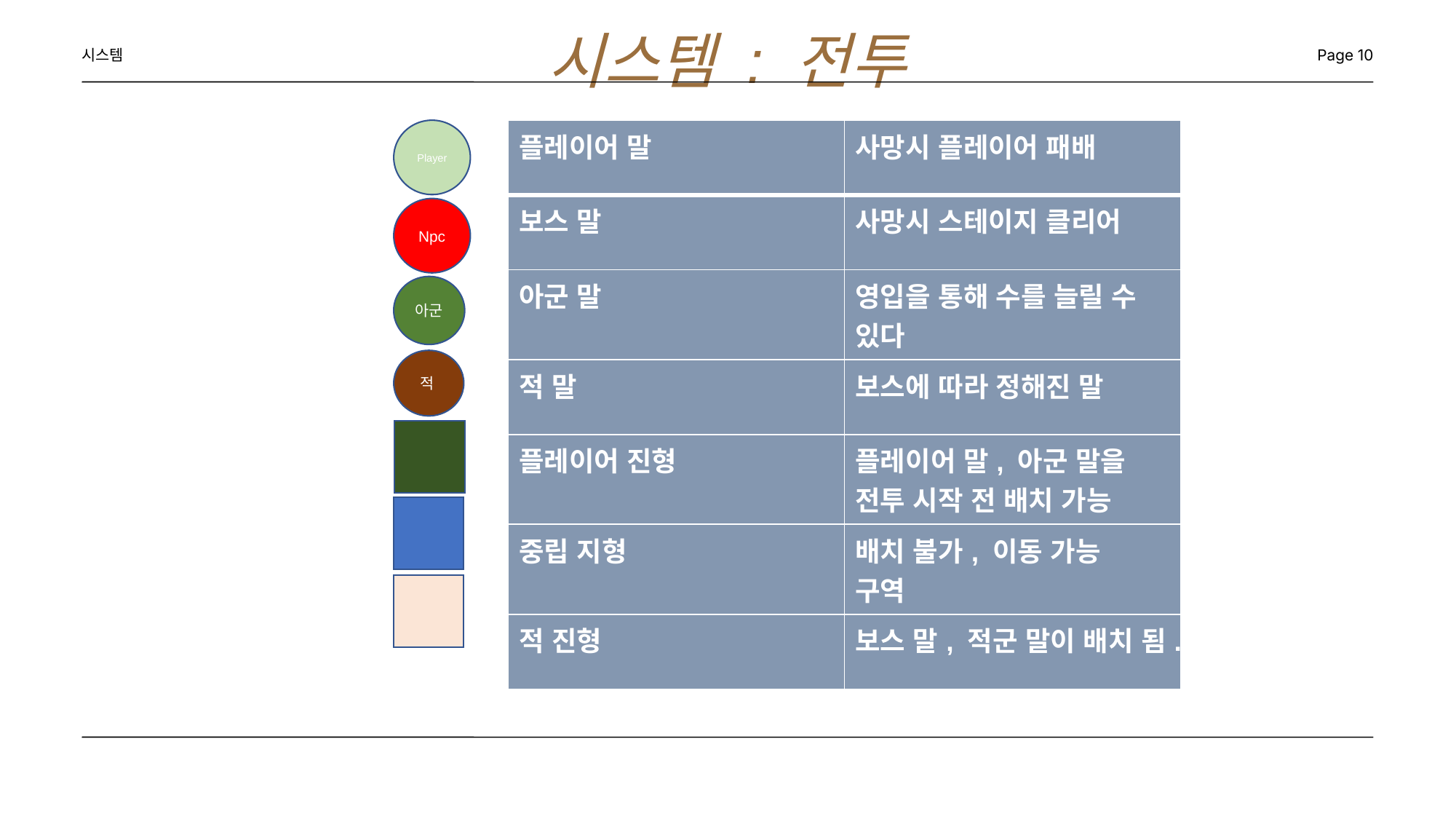

시스템 : 전투
시스템
Page 10

| 플레이어 말 | 사망시 플레이어 패배 |
| --- | --- |
| 보스 말 | 사망시 스테이지 클리어 |
| 아군 말 | 영입을 통해 수를 늘릴 수 있다 |
| 적 말 | 보스에 따라 정해진 말 |
| 플레이어 진형 | 플레이어 말, 아군 말을 전투 시작 전 배치 가능 |
| 중립 지형 | 배치 불가, 이동 가능 구역 |
| 적 진형 | 보스 말, 적군 말이 배치 됨. |
Player
Npc
아군
적